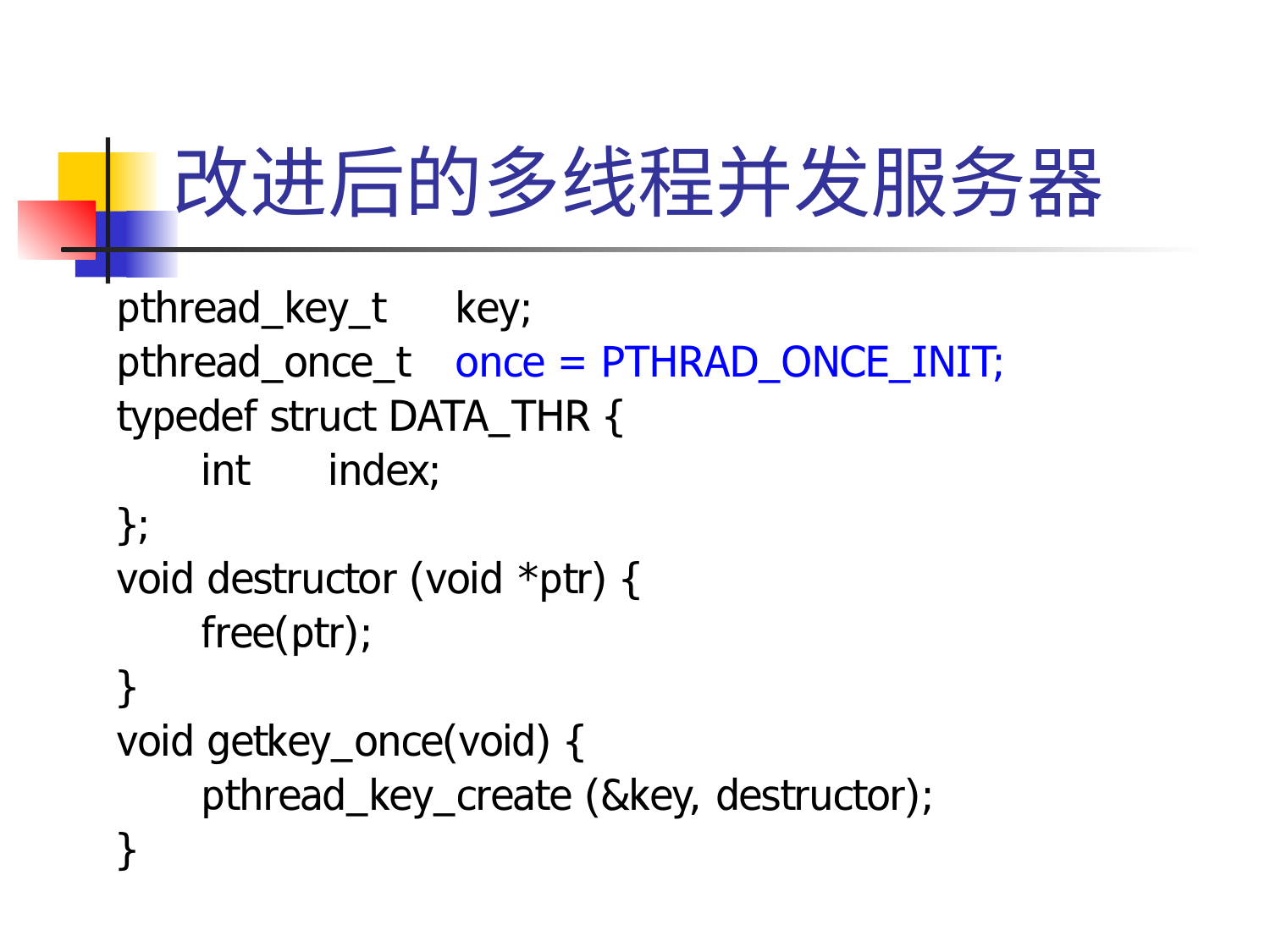

# 改进后的多线程并发服务器
pthread_key_t	key;
pthread_once_t	once = PTHRAD_ONCE_INIT;
typedef struct DATA_THR {
	int 	index;
};
void destructor (void *ptr) {
	free(ptr);
}
void getkey_once(void) {
	pthread_key_create (&key, destructor);
}